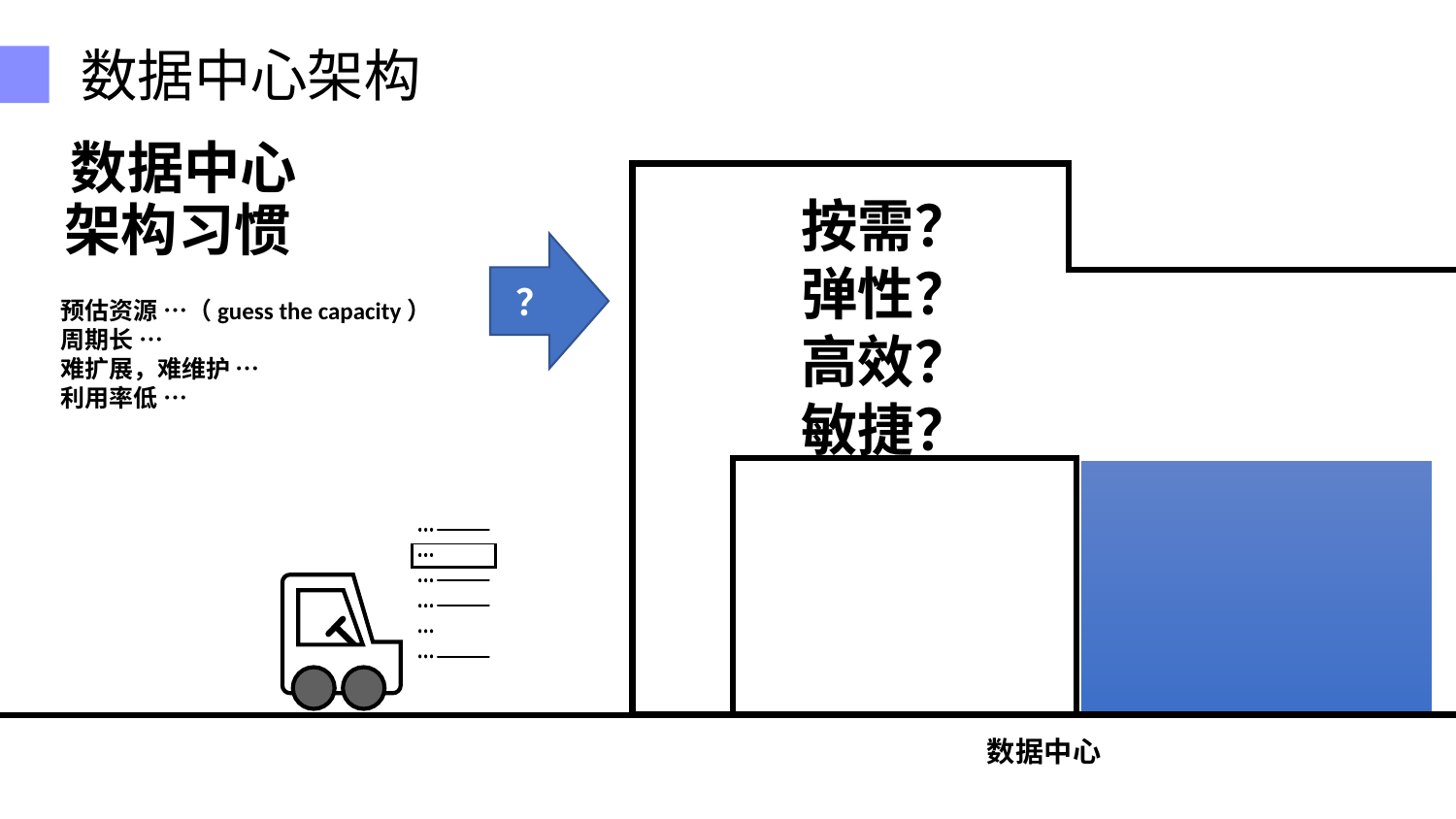

数据中心架构

数据中心

按需？
弹性？
高效？
敏捷？
预估资源 …（guess the capacity）
周期长 …
难扩展，难维护 …
利用率低 …

架构习惯
？

数据中心